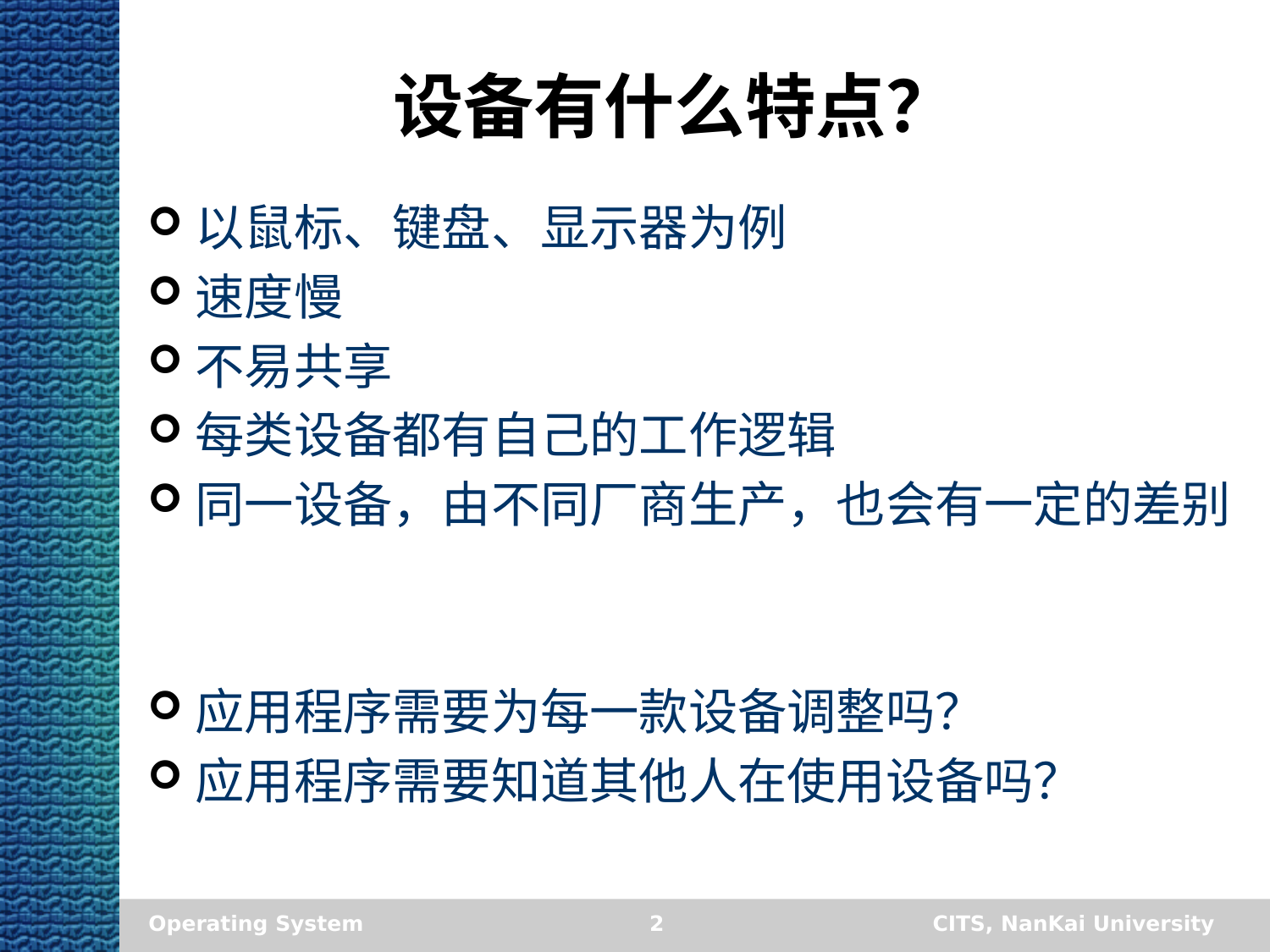

# 设备有什么特点？
以鼠标、键盘、显示器为例
速度慢
不易共享
每类设备都有自己的工作逻辑
同一设备，由不同厂商生产，也会有一定的差别

应用程序需要为每一款设备调整吗？
应用程序需要知道其他人在使用设备吗？
Operating System
2
CITS, NanKai University